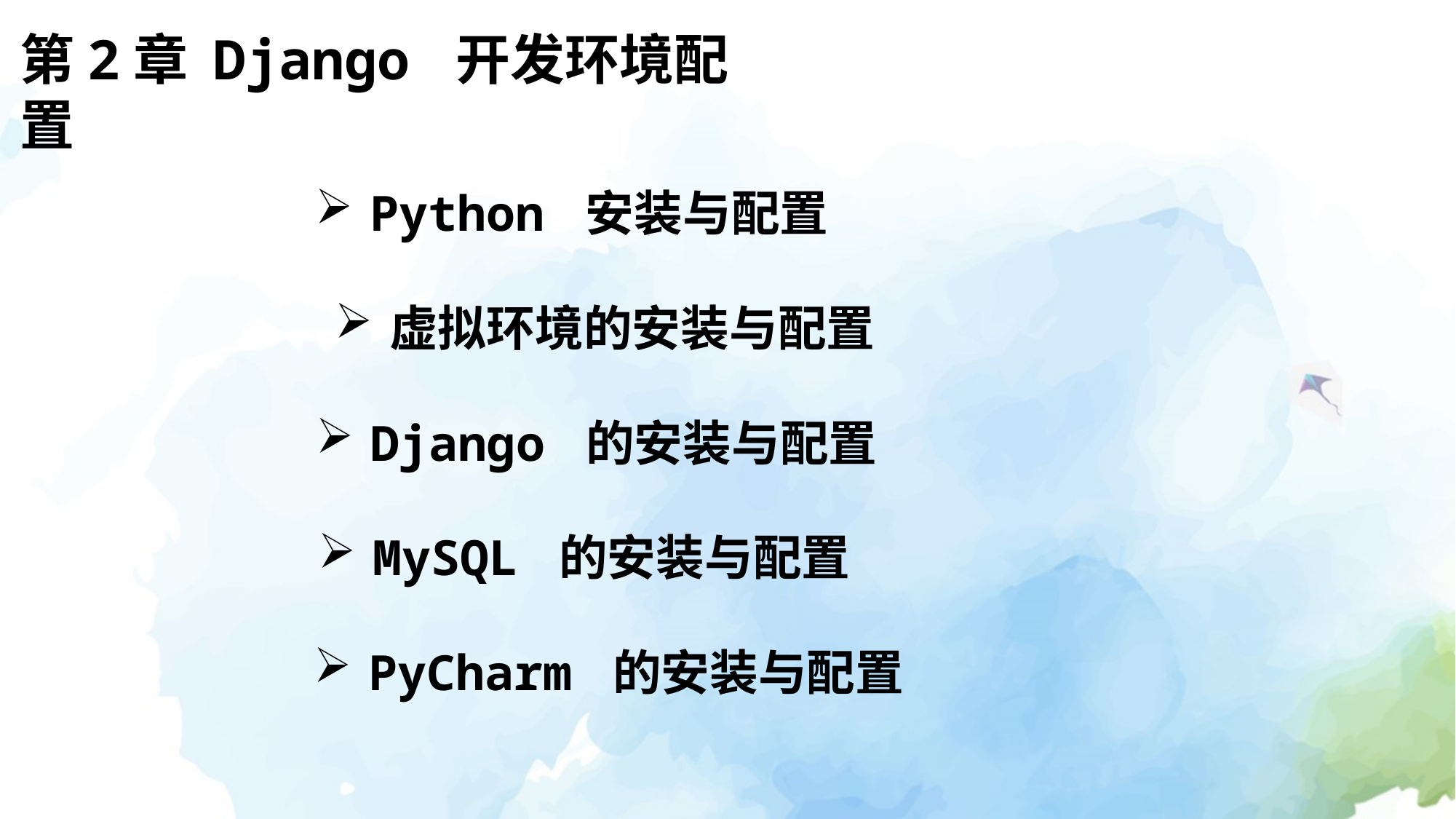

第2章 Django 开发环境配置
Python 安装与配置
虚拟环境的安装与配置
Django 的安装与配置
MySQL 的安装与配置
PyCharm 的安装与配置